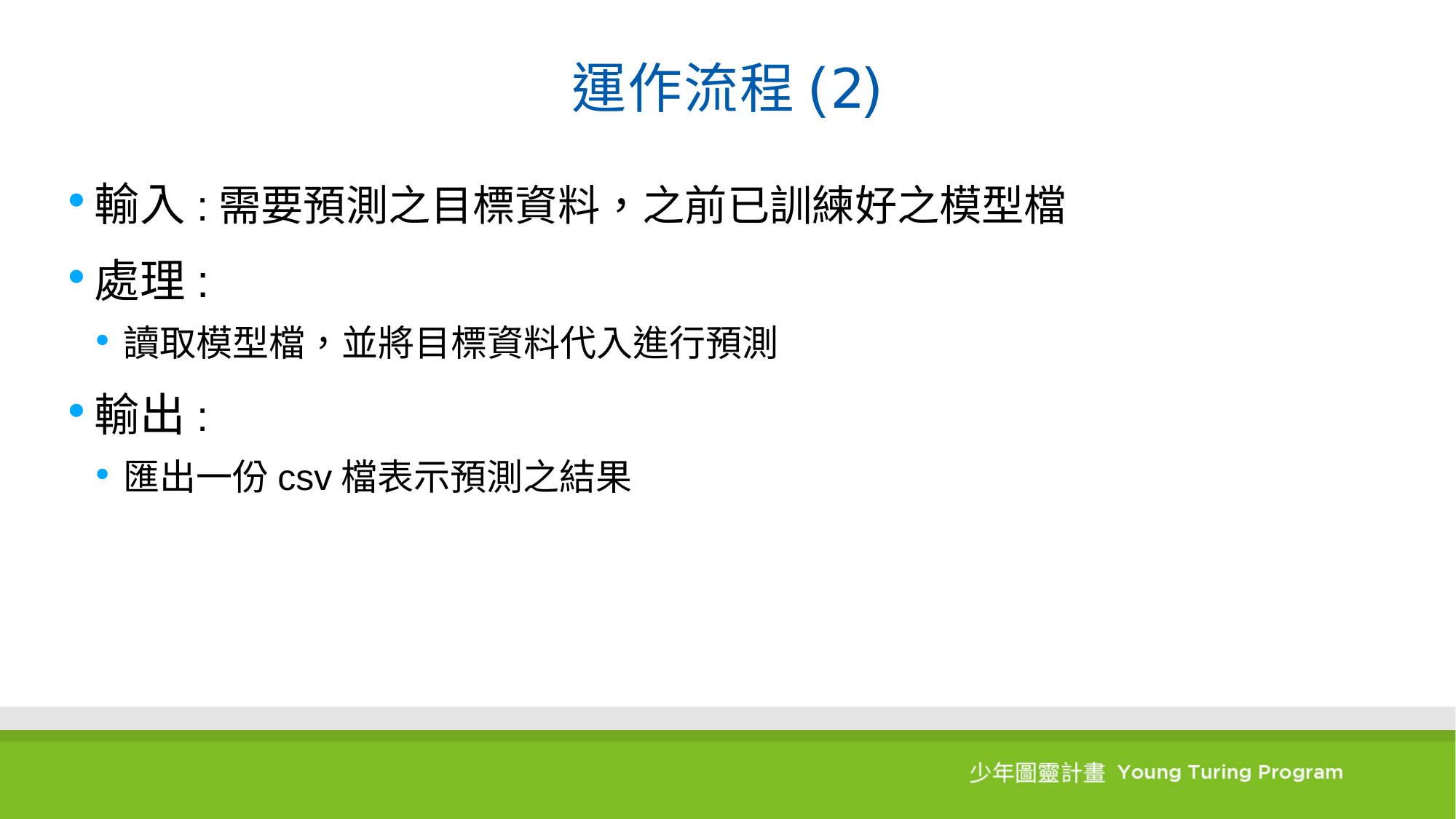

# 運作流程(2)
輸入:需要預測之目標資料，之前已訓練好之模型檔
處理:
讀取模型檔，並將目標資料代入進行預測
輸出:
匯出一份csv檔表示預測之結果